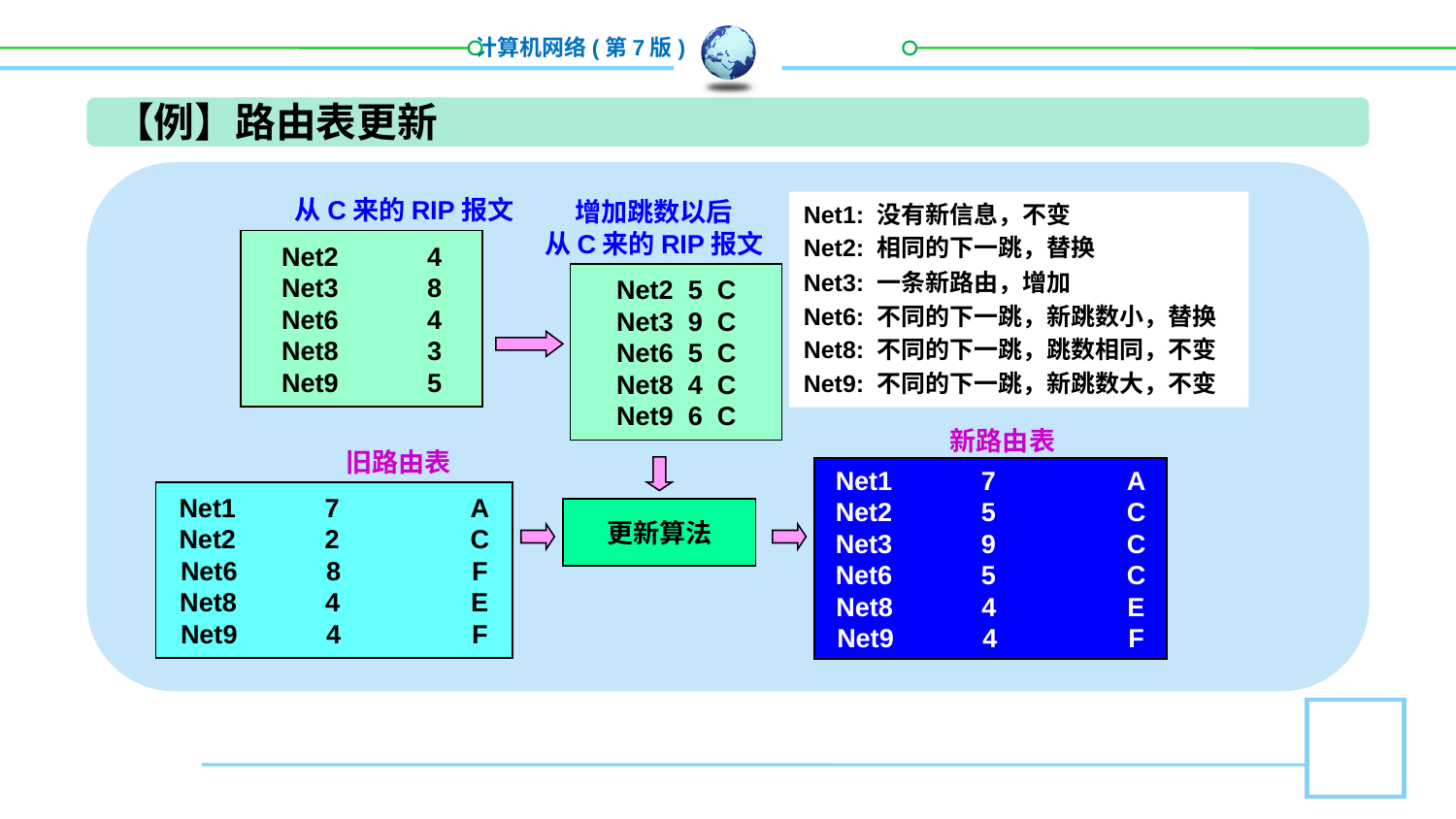

【例】路由表更新

从C来的RIP报文
增加跳数以后
从C来的RIP报文
Net1: 没有新信息，不变
Net2: 相同的下一跳，替换
Net3: 一条新路由，增加
Net6: 不同的下一跳，新跳数小，替换
Net8: 不同的下一跳，跳数相同，不变
Net9: 不同的下一跳，新跳数大，不变
Net2	4
Net3	8
Net6	4
Net8	3
Net9	5
Net2  5  C
Net3  9  C
Net6  5  C
Net8  4  C
Net9  6  C

新路由表
旧路由表

Net1	7	A
Net2	5	C
Net3	9	C
Net6	5	C
Net8	4	E
Net9	4	F
Net1	7	A
Net2	2	C
Net6	8	F
Net8	4	E
Net9	4	F
更新算法